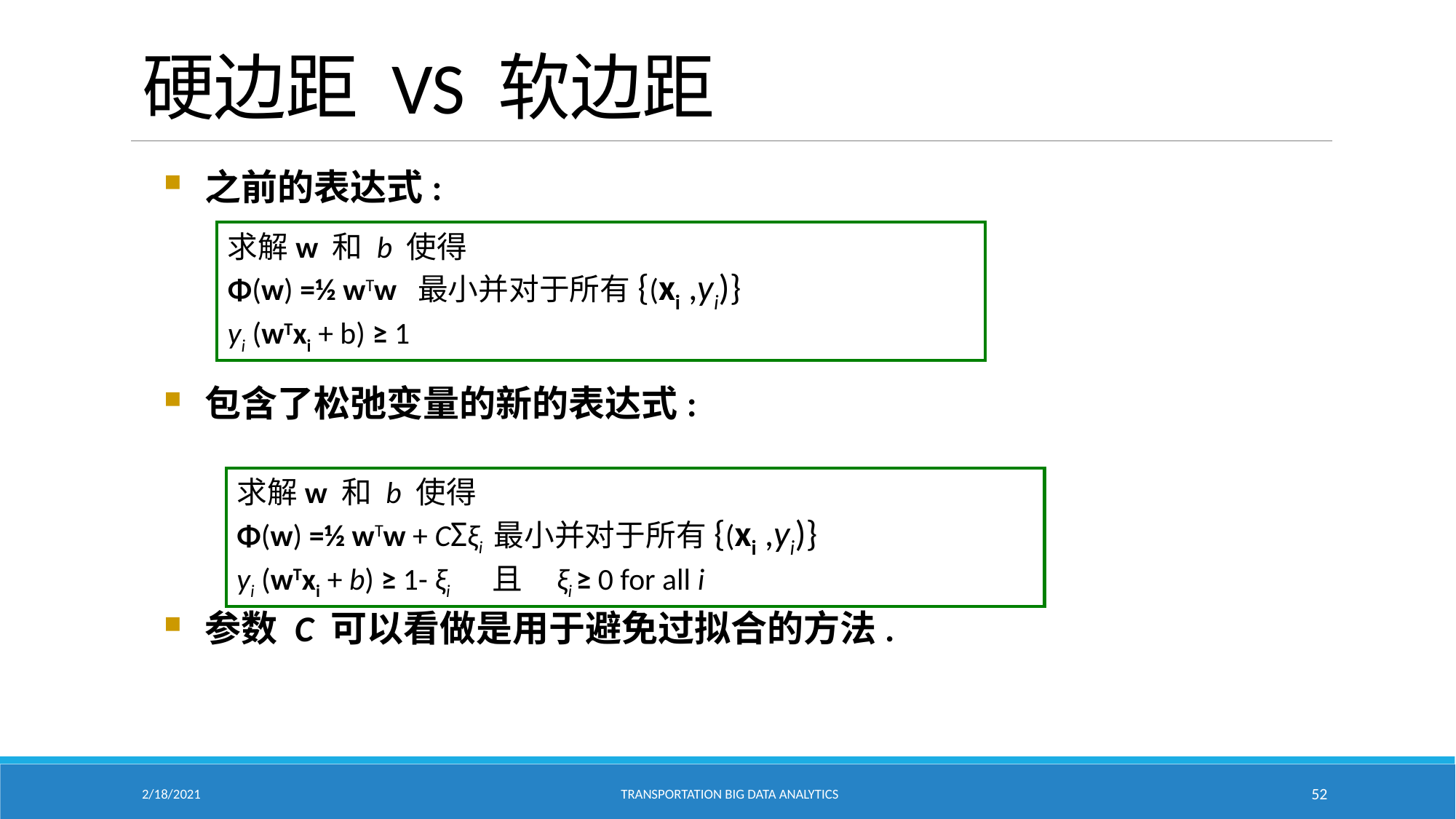

# 硬边距 VS 软边距
之前的表达式:

包含了松弛变量的新的表达式:

参数 C 可以看做是用于避免过拟合的方法.
求解w 和 b 使得
Φ(w) =½ wTw  最小并对于所有{(xi ,yi)}
yi (wTxi + b) ≥ 1
求解w 和 b 使得
Φ(w) =½ wTw + CΣξi 最小并对于所有{(xi ,yi)}
yi (wTxi + b) ≥ 1- ξi     且    ξi ≥ 0 for all i
2/18/2021
Transportation Big Data Analytics
52